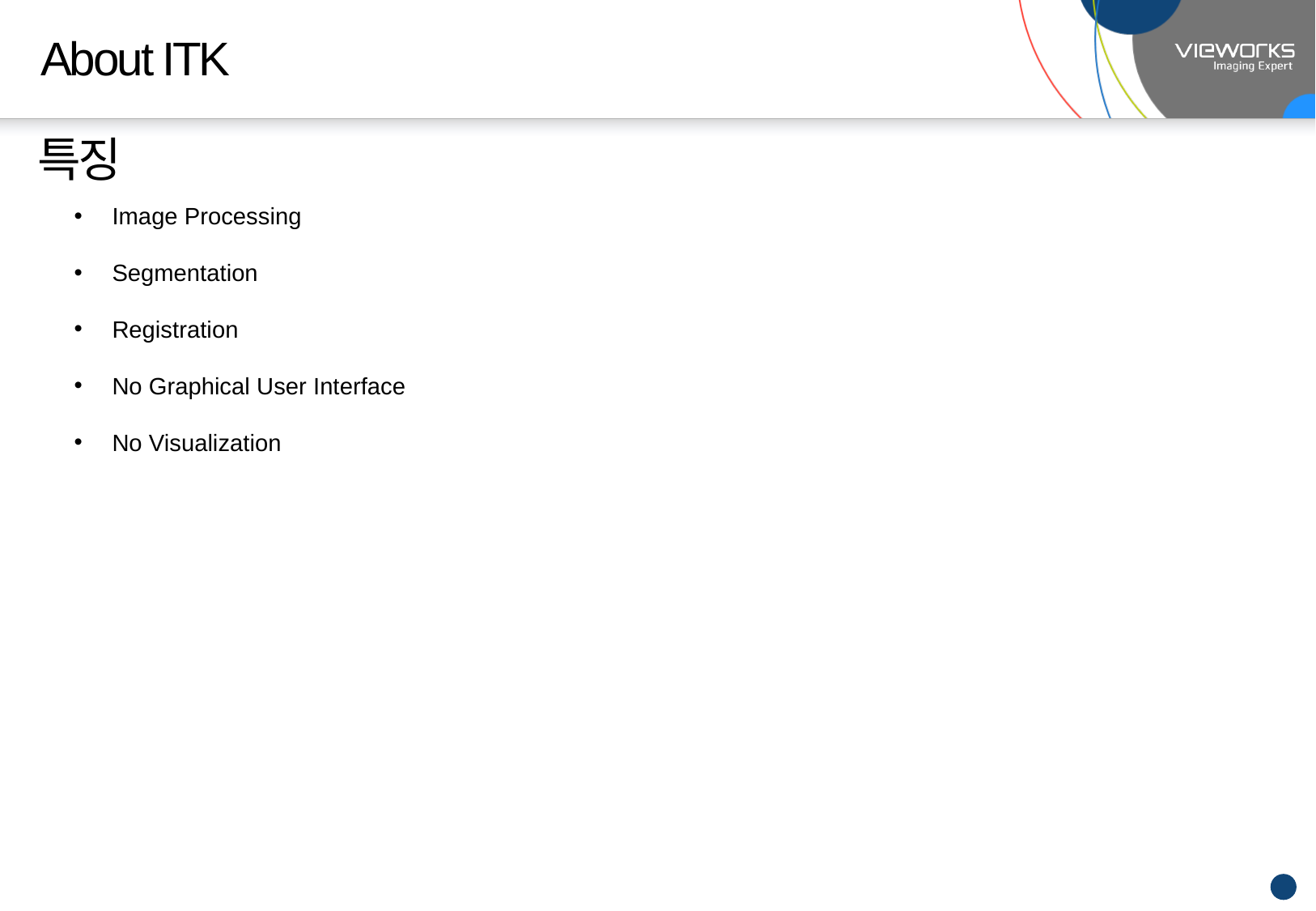

# About ITK
특징
Image Processing

Segmentation

Registration

No Graphical User Interface
No Visualization